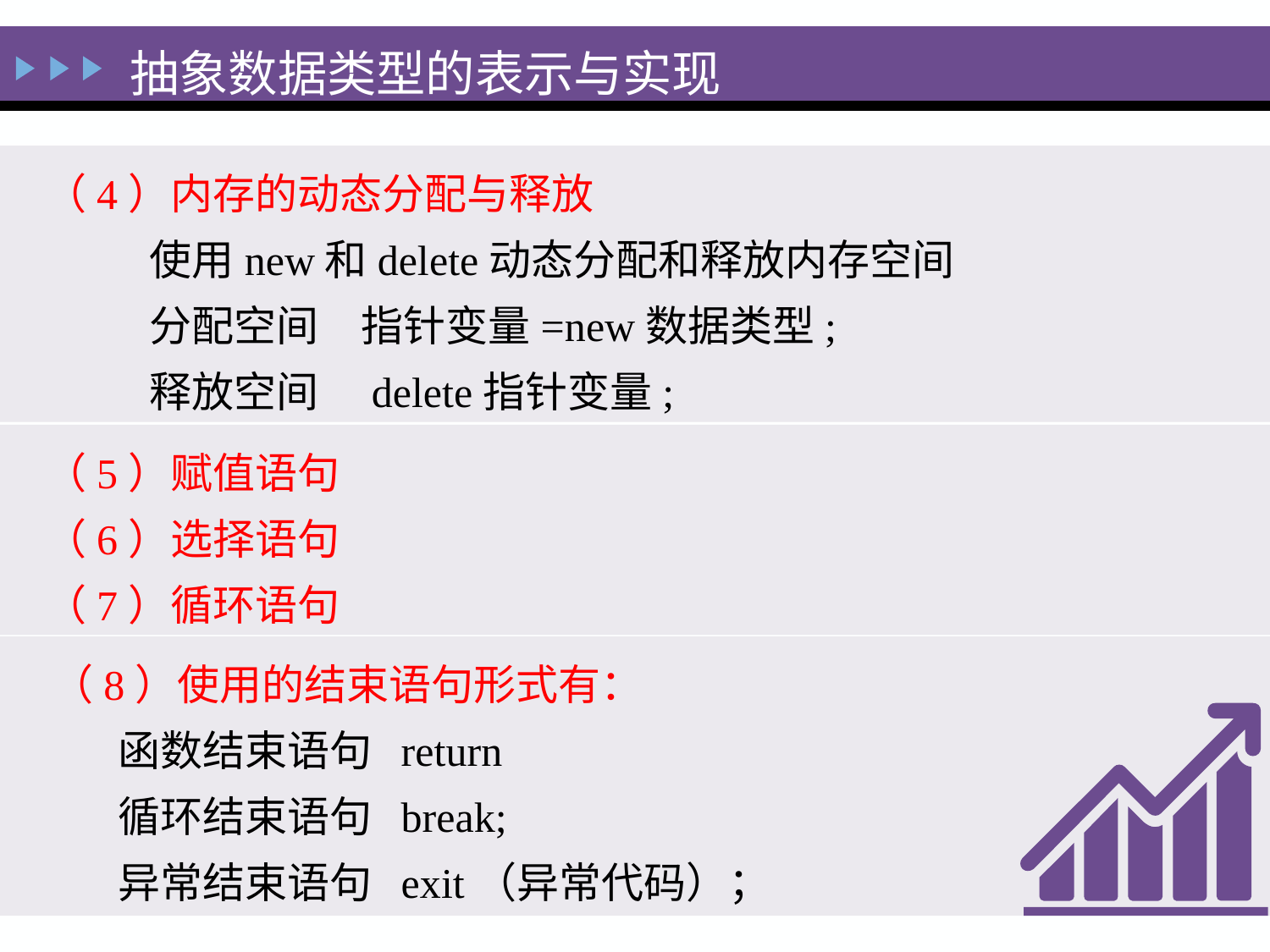

抽象数据类型的表示与实现
（4）内存的动态分配与释放
          使用new和delete动态分配和释放内存空间
          分配空间　指针变量=new数据类型;
          释放空间　delete指针变量;
（5）赋值语句
（6）选择语句
（7）循环语句
   （8）使用的结束语句形式有：
          函数结束语句  return
          循环结束语句  break;
          异常结束语句  exit（异常代码）；